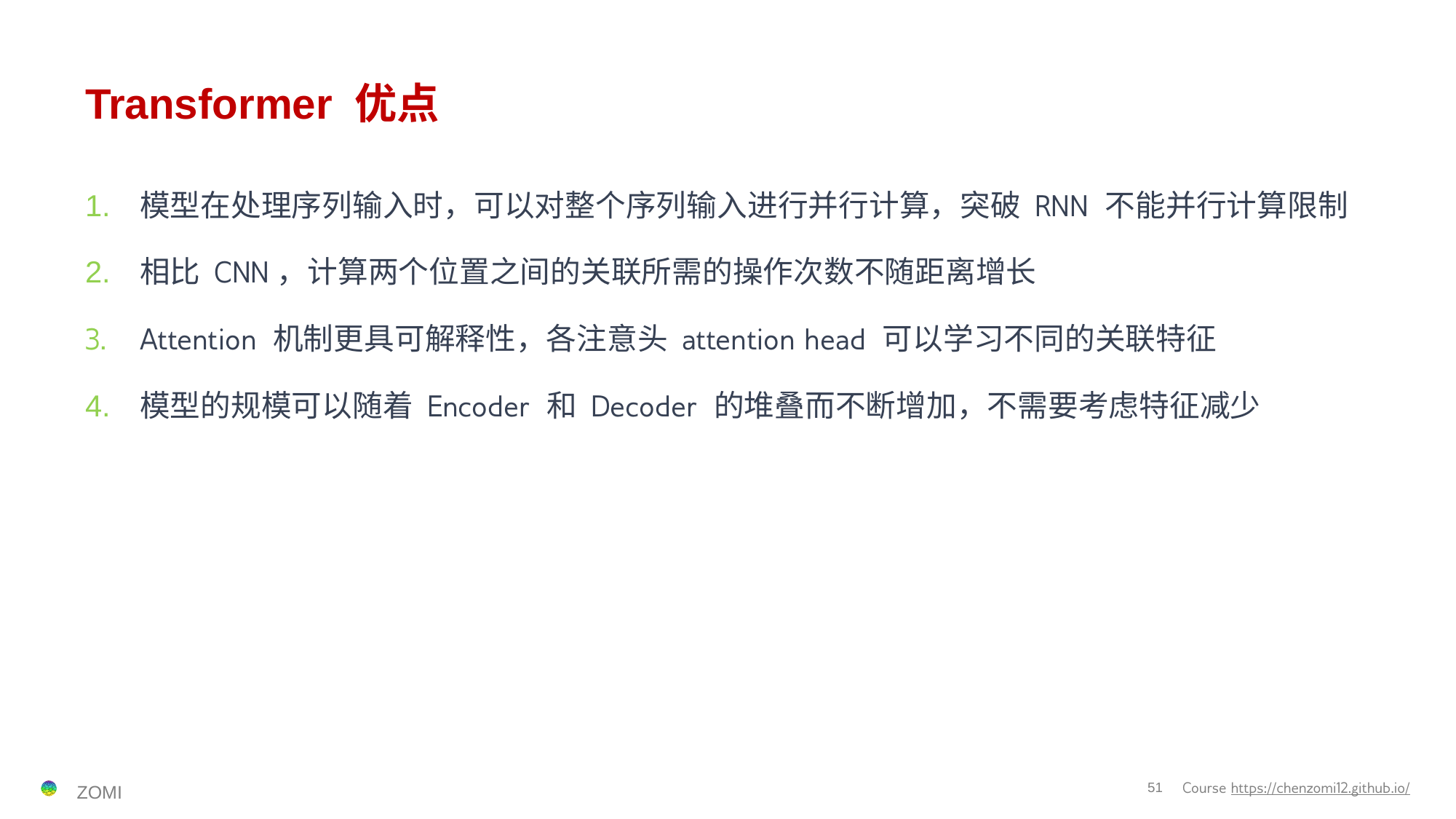

# Transformer 优点
模型在处理序列输入时，可以对整个序列输入进行并行计算，突破 RNN 不能并行计算限制
相比 CNN，计算两个位置之间的关联所需的操作次数不随距离增长
Attention 机制更具可解释性，各注意头 attention head 可以学习不同的关联特征
模型的规模可以随着 Encoder 和 Decoder 的堆叠而不断增加，不需要考虑特征减少